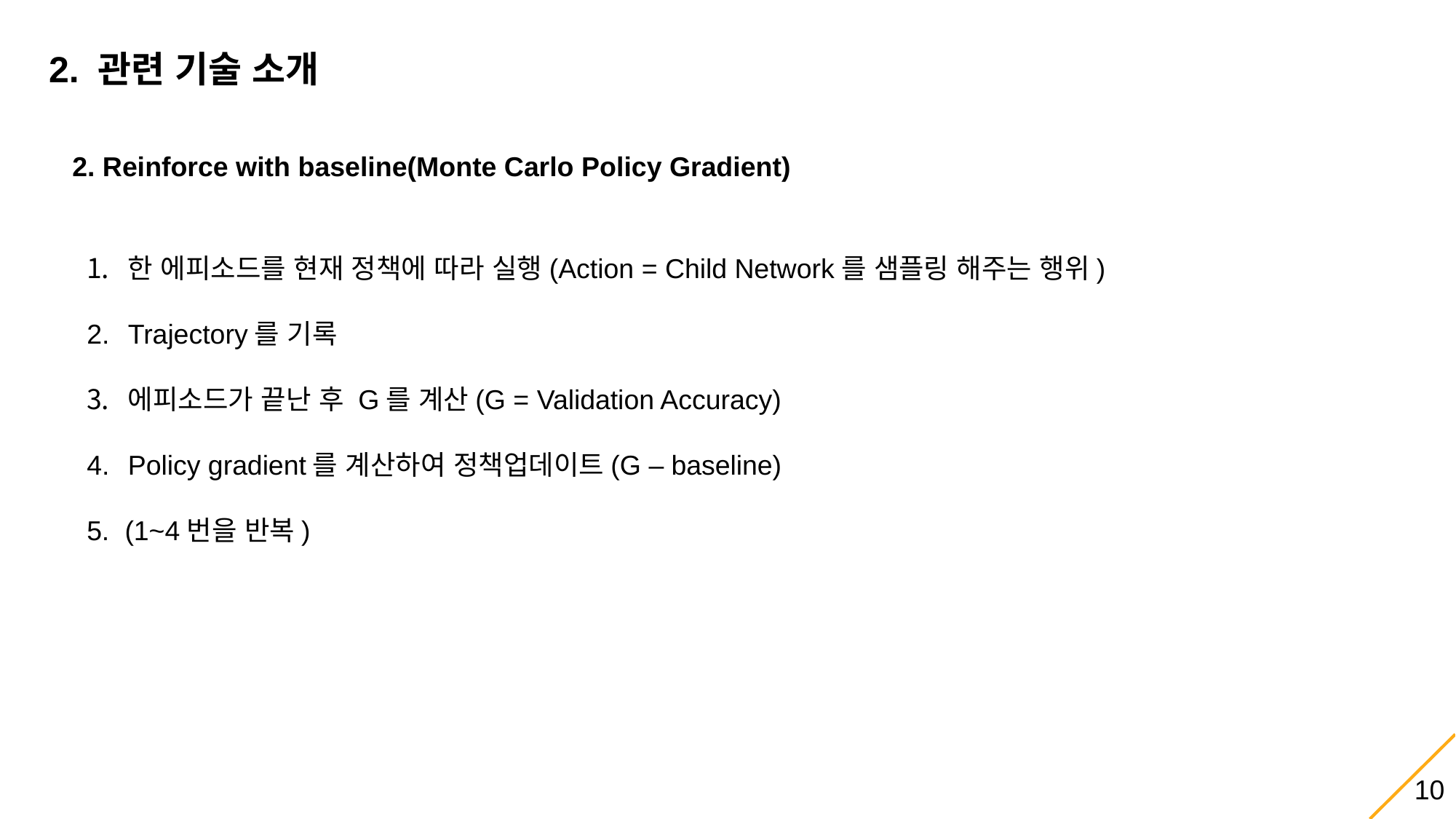

2. 관련 기술 소개
2. Reinforce with baseline(Monte Carlo Policy Gradient)
한 에피소드를 현재 정책에 따라 실행(Action = Child Network를 샘플링 해주는 행위)
Trajectory를 기록
에피소드가 끝난 후 G를 계산(G = Validation Accuracy)
Policy gradient를 계산하여 정책업데이트(G – baseline)
5.  (1~4번을 반복)

10